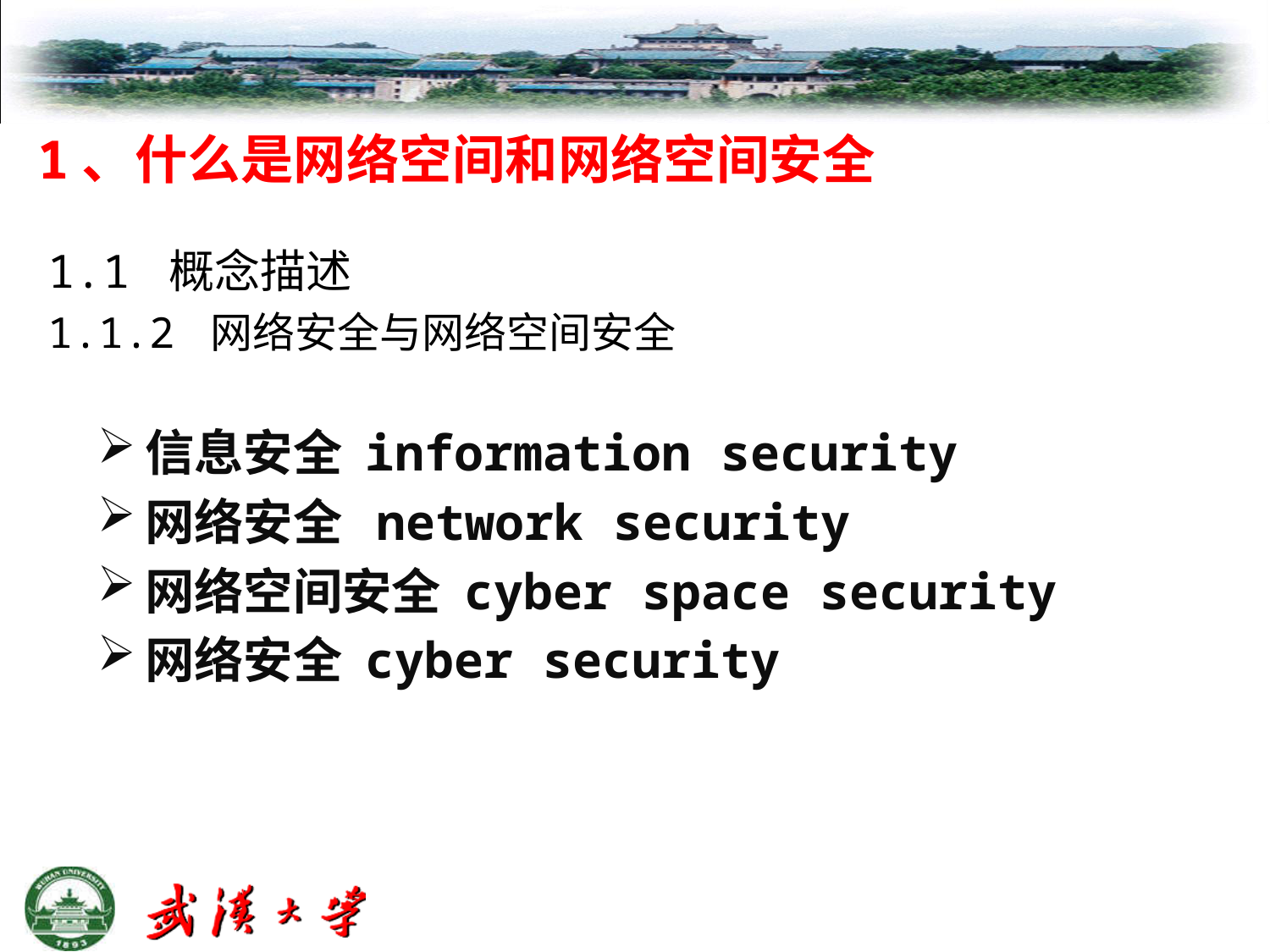

1、什么是网络空间和网络空间安全
1.1 概念描述
1.1.2 网络安全与网络空间安全
信息安全 information security
网络安全  network security
网络空间安全 cyber space security
网络安全 cyber security